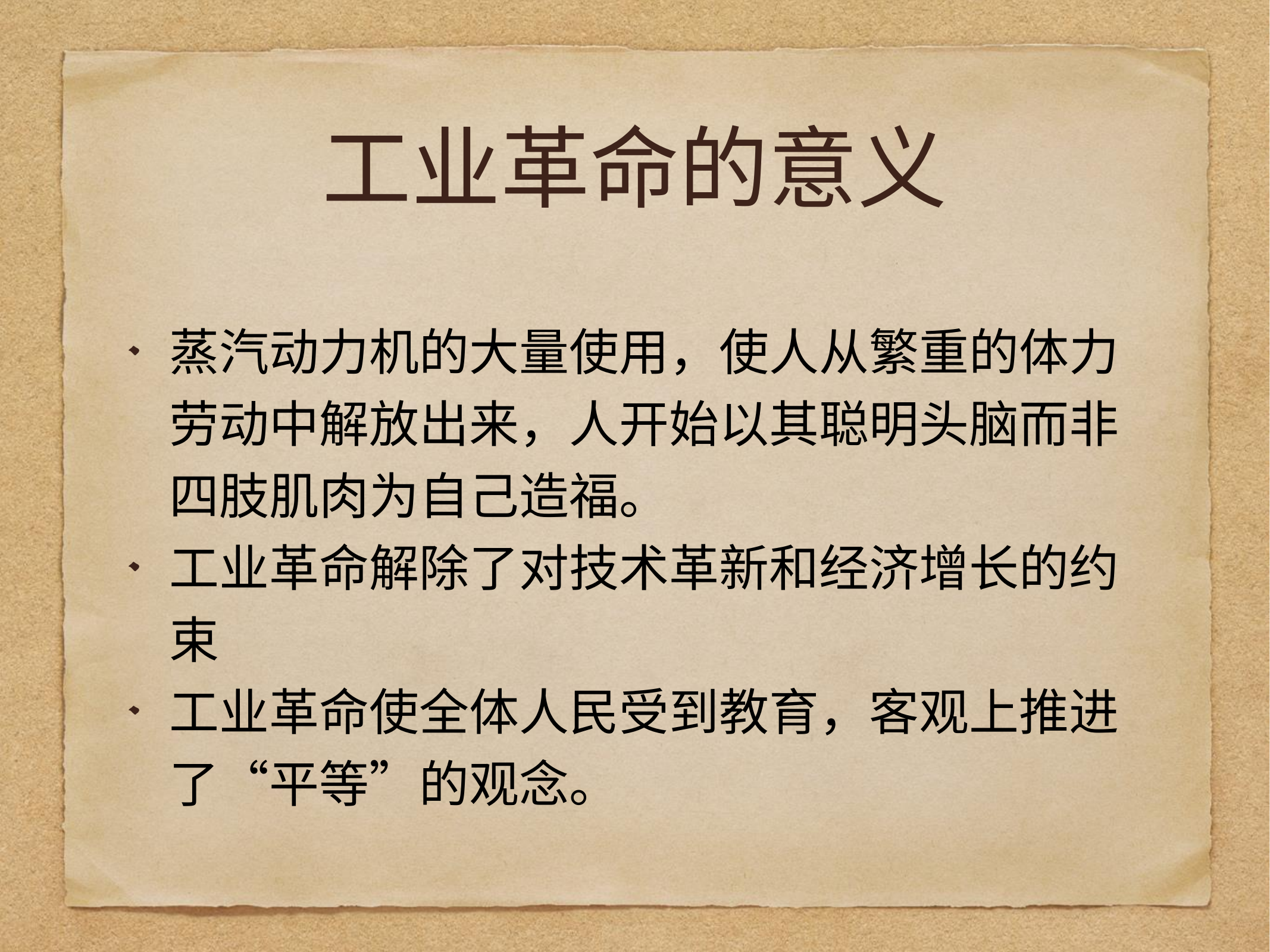

# 工业革命的意义
蒸汽动力机的大量使用，使人从繁重的体力劳动中解放出来，人开始以其聪明头脑而非四肢肌肉为自己造福。
工业革命解除了对技术革新和经济增长的约束
工业革命使全体人民受到教育，客观上推进了“平等”的观念。